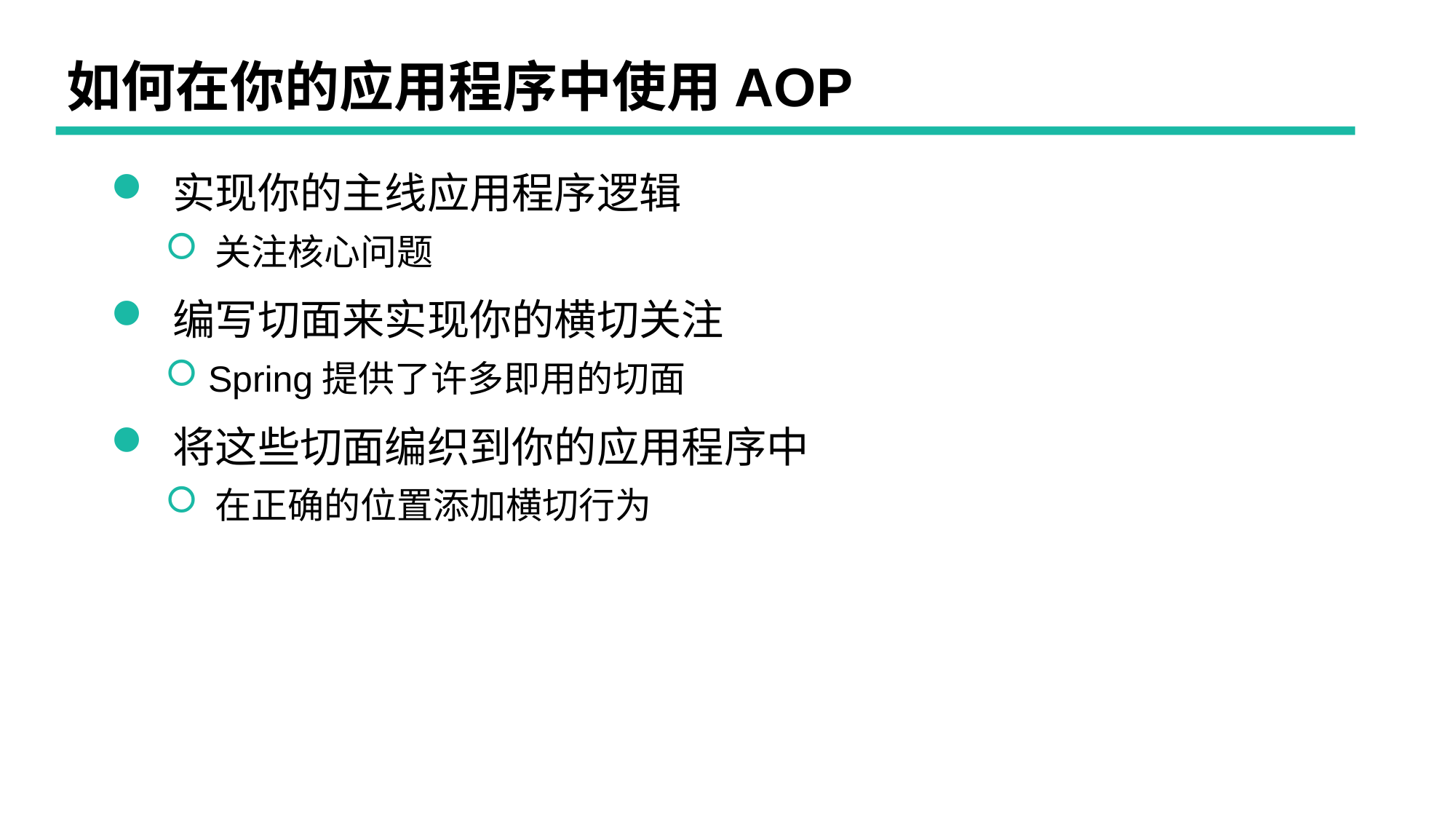

# 如何在你的应用程序中使用AOP
 实现你的主线应用程序逻辑
 关注核心问题
 编写切面来实现你的横切关注
 Spring提供了许多即用的切面
 将这些切面编织到你的应用程序中
 在正确的位置添加横切行为